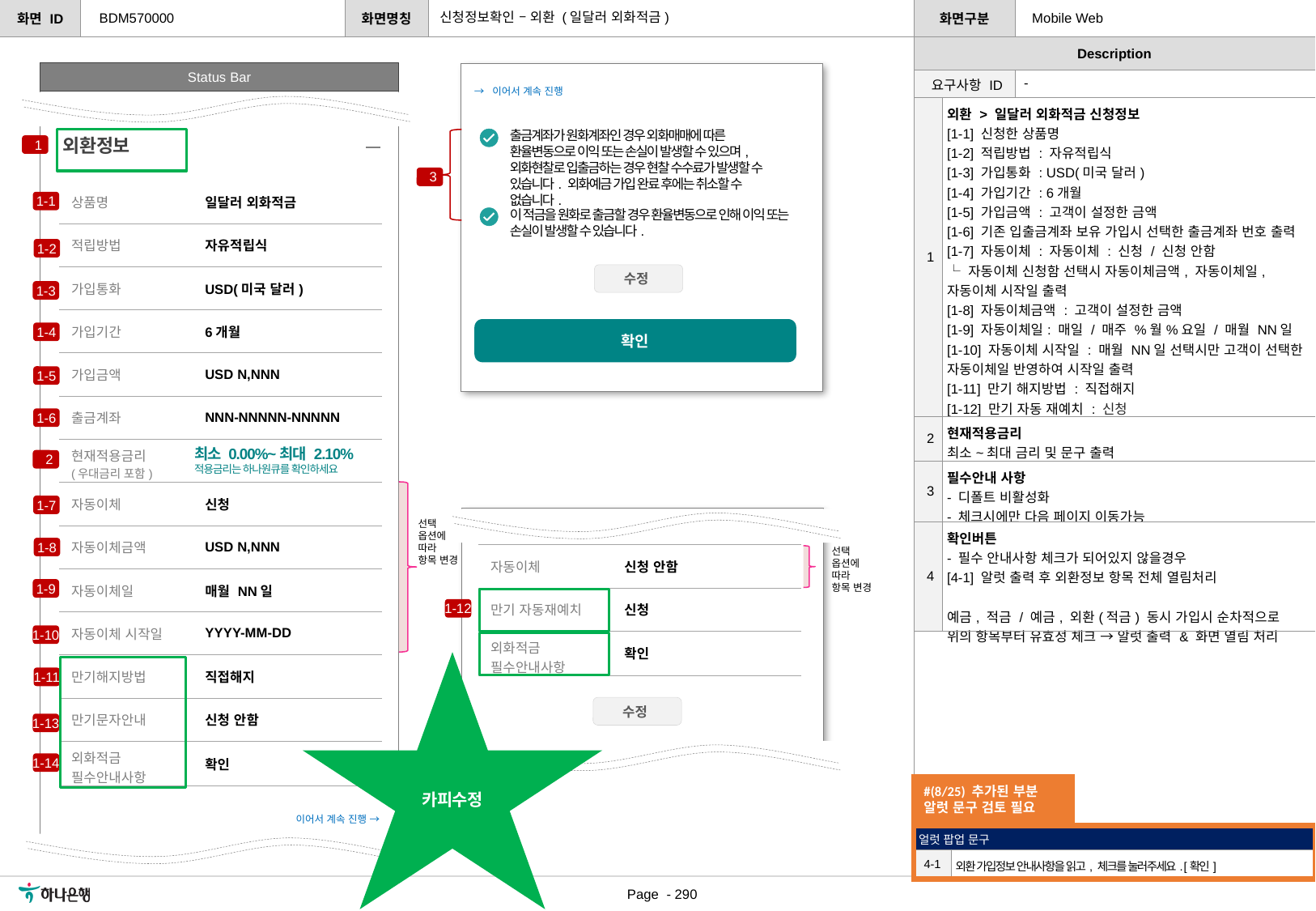

신청정보확인 – 외환 (일달러 외화적금)
BDM570000
Mobile Web
Status Bar

| 요구사항 ID | - |
| --- | --- |
[수정요약] 2023.08.25
[2] 금리 항목, [3] 필수 안내사항 [4] 확인 버튼 체크사항 추가
→  이어서 계속 진행

| 1 | 외환 > 일달러 외화적금 신청정보 [1-1] 신청한 상품명 [1-2] 적립방법 : 자유적립식 [1-3] 가입통화 : USD(미국 달러) [1-4] 가입기간 : 6개월 [1-5] 가입금액 : 고객이 설정한 금액 [1-6] 기존 입출금계좌 보유 가입시 선택한 출금계좌 번호 출력 [1-7] 자동이체 : 자동이체 : 신청 / 신청 안함 └ 자동이체 신청함 선택시 자동이체금액, 자동이체일, 자동이체 시작일 출력 [1-8] 자동이체금액 : 고객이 설정한 금액 [1-9] 자동이체일: 매일 / 매주 %월%요일 / 매월 NN일 [1-10] 자동이체 시작일 : 매월 NN일 선택시만 고객이 선택한 자동이체일 반영하여 시작일 출력 [1-11] 만기 해지방법 : 직접해지 [1-12] 만기 자동 재예치 : 신청 [1-13] 만기 문자안내 : 신청 / 신청 안함 └ 만기 해지방법 ‘직접해지’ 선택시 출력 [1-14] 외화 적금 필수 안내사항 : 확인함 |
| --- | --- |
| 2 | 현재적용금리 최소~최대 금리 및 문구 출력 |
| 3 | 필수안내 사항 - 디폴트 비활성화 - 체크시에만 다음 페이지 이동가능 |
| 4 | 확인버튼 - 필수 안내사항 체크가 되어있지 않을경우 [4-1] 알럿 출력 후 외환정보 항목 전체 열림처리 예금, 적금 / 예금, 외환(적금) 동시 가입시 순차적으로 위의 항목부터 유효성 체크 → 알럿 출력 & 화면 열림 처리 |
출금계좌가 원화계좌인 경우 외화매매에 따른 환율변동으로 이익 또는 손실이 발생할 수 있으며, 외화현찰로 입출금하는 경우 현찰 수수료가 발생할 수 있습니다. 외화예금 가입 완료 후에는 취소할 수 없습니다.

외환정보
1
3
| 상품명 | 일달러 외화적금 |
| --- | --- |
| 적립방법 | 자유적립식 |
| 가입통화 | USD(미국 달러) |
| 가입기간 | 6개월 |
| 가입금액 | USD N,NNN |
| 출금계좌 | NNN-NNNNN-NNNNN |
| 현재적용금리 (우대금리 포함) |  |
| 자동이체 | 신청 |
| 자동이체금액 | USD N,NNN |
| 자동이체일 | 매월 NN일 |
| 자동이체 시작일 | YYYY-MM-DD |
| 만기해지방법 | 직접해지 |
| 만기문자안내 | 신청 안함 |
| 외화적금 필수안내사항 | 확인 |
1-1
이 적금을 원화로 출금할 경우 환율변동으로 인해 이익 또는 손실이 발생할 수 있습니다.

1-2

수정
1-3
확인
1-4
1-5
1-6
최소 0.00%~최대 2.10%
적용금리는 하나원큐를 확인하세요
2

1-7

선택 옵션에 따라
항목 변경
1-8
| 자동이체 | 신청 안함 |
| --- | --- |
| 만기 자동재예치 | 신청 |
| 외화적금 필수안내사항 | 확인 |
선택 옵션에 따라
항목 변경

1-9

1-12
1-10

카피수정

1-11

수정
1-13

1-14
#(8/25) 추가된 부분
알럿 문구 검토 필요
이어서 계속 진행 →

| 얼럿 팝업 문구 |  |
| --- | --- |
| 4-1 | 외환 가입정보 안내사항을 읽고, 체크를 눌러주세요. [확인] |